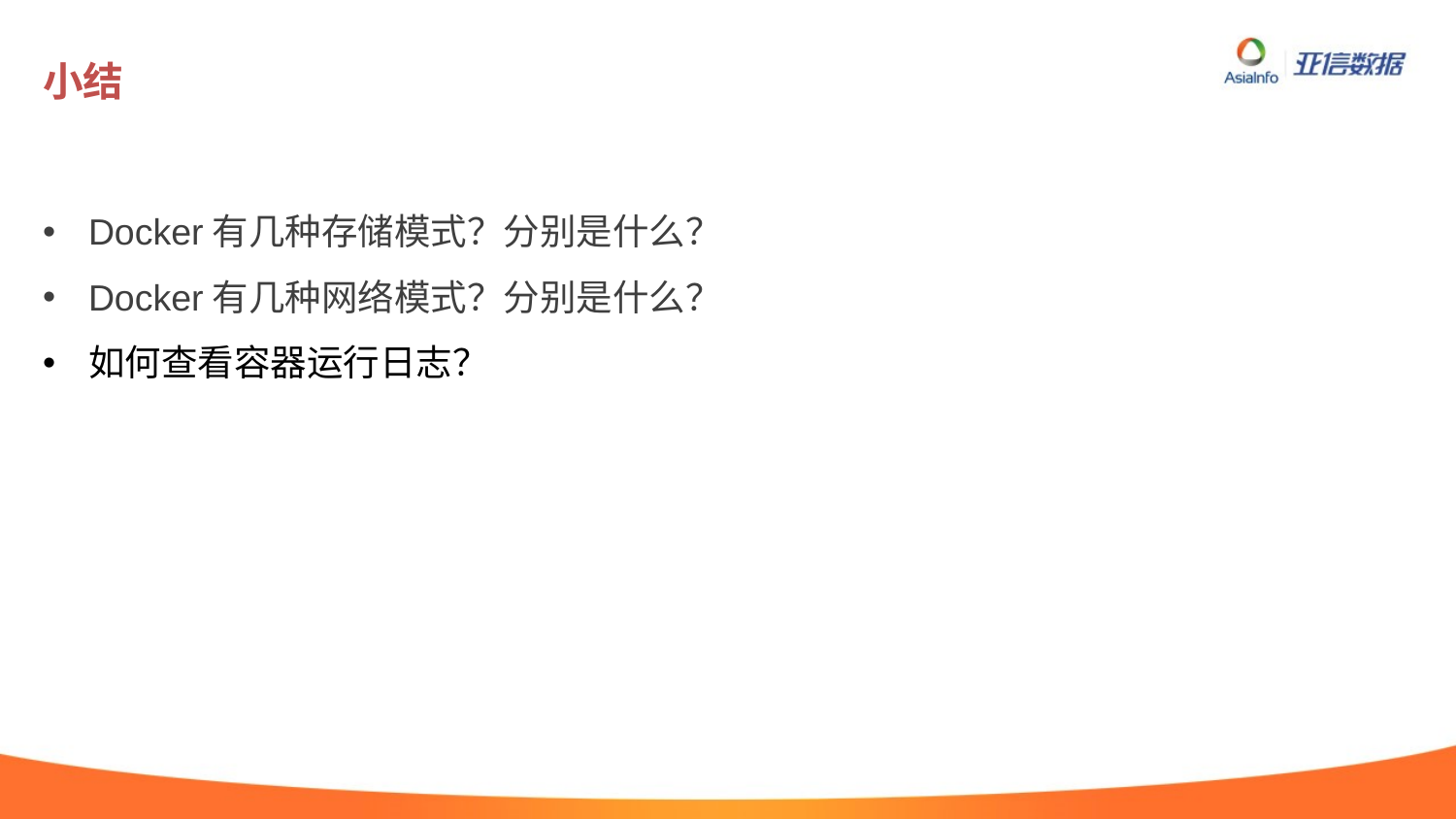

# 小结
Docker有几种存储模式？分别是什么？
Docker有几种网络模式？分别是什么？
如何查看容器运行日志？